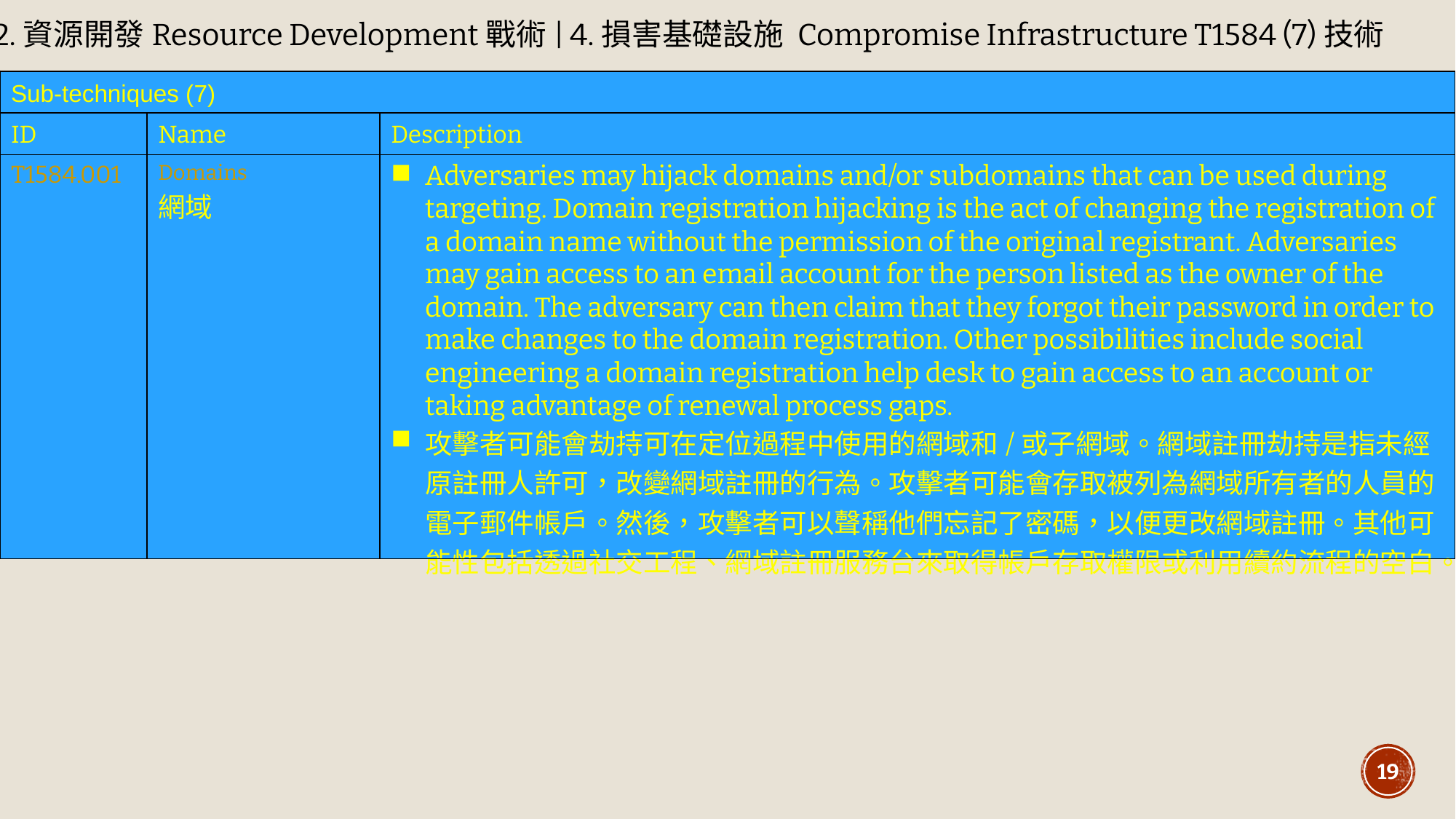

2.資源開發Resource Development戰術| 4.損害基礎設施 Compromise Infrastructure T1584 (7)技術
| Sub-techniques (7) |  |  |
| --- | --- | --- |
| ID | Name | Description |
| T1584.001 | Domains 網域 | Adversaries may hijack domains and/or subdomains that can be used during targeting. Domain registration hijacking is the act of changing the registration of a domain name without the permission of the original registrant. Adversaries may gain access to an email account for the person listed as the owner of the domain. The adversary can then claim that they forgot their password in order to make changes to the domain registration. Other possibilities include social engineering a domain registration help desk to gain access to an account or taking advantage of renewal process gaps. 攻擊者可能會劫持可在定位過程中使用的網域和/或子網域。網域註冊劫持是指未經原註冊人許可，改變網域註冊的行為。攻擊者可能會存取被列為網域所有者的人員的電子郵件帳戶。然後，攻擊者可以聲稱他們忘記了密碼，以便更改網域註冊。其他可能性包括透過社交工程、網域註冊服務台來取得帳戶存取權限或利用續約流程的空白。 |

19